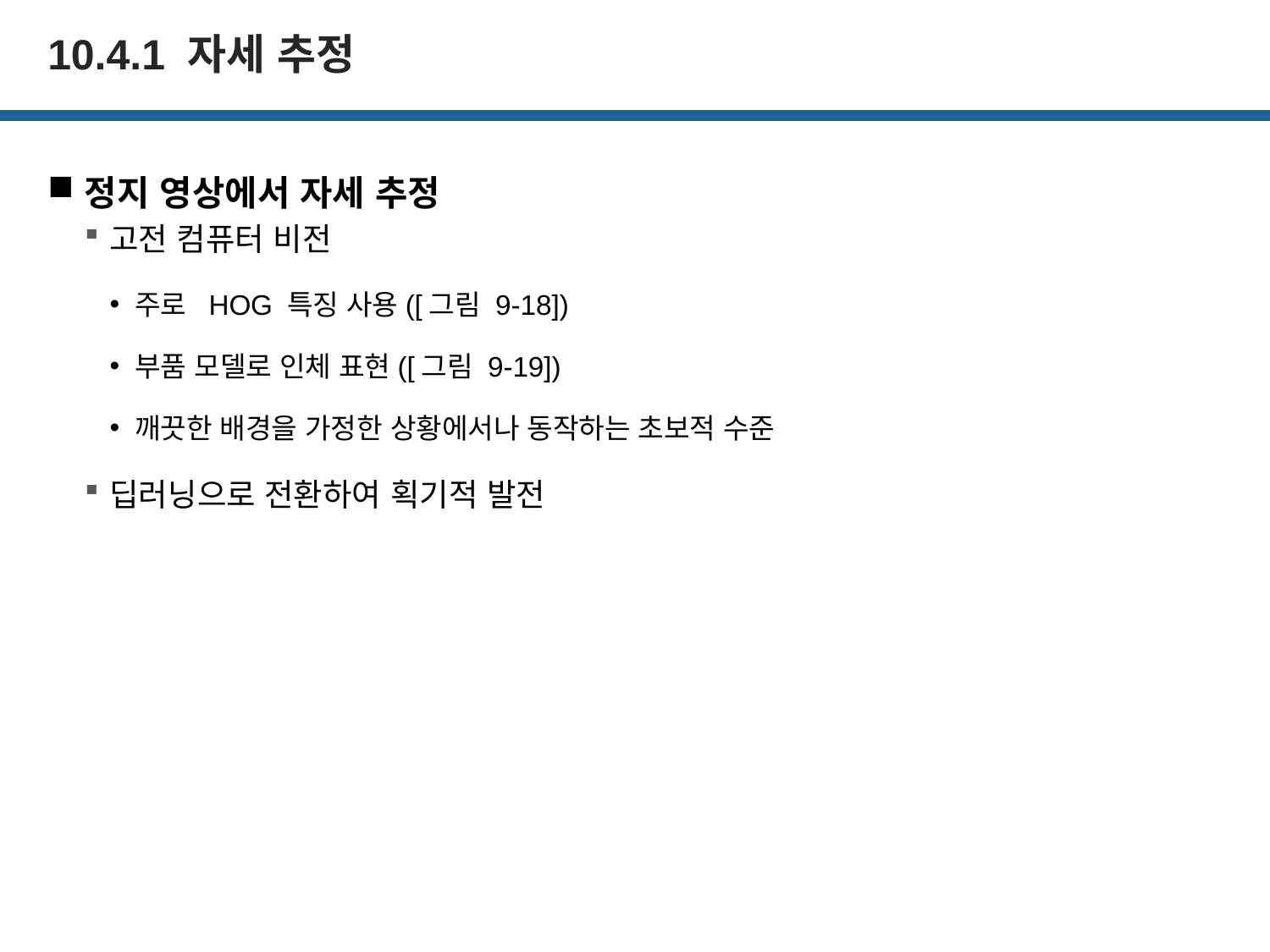

# 10.4.1 자세 추정
정지 영상에서 자세 추정
고전 컴퓨터 비전
주로  HOG 특징 사용([그림 9-18])
부품 모델로 인체 표현([그림 9-19])
깨끗한 배경을 가정한 상황에서나 동작하는 초보적 수준
딥러닝으로 전환하여 획기적 발전